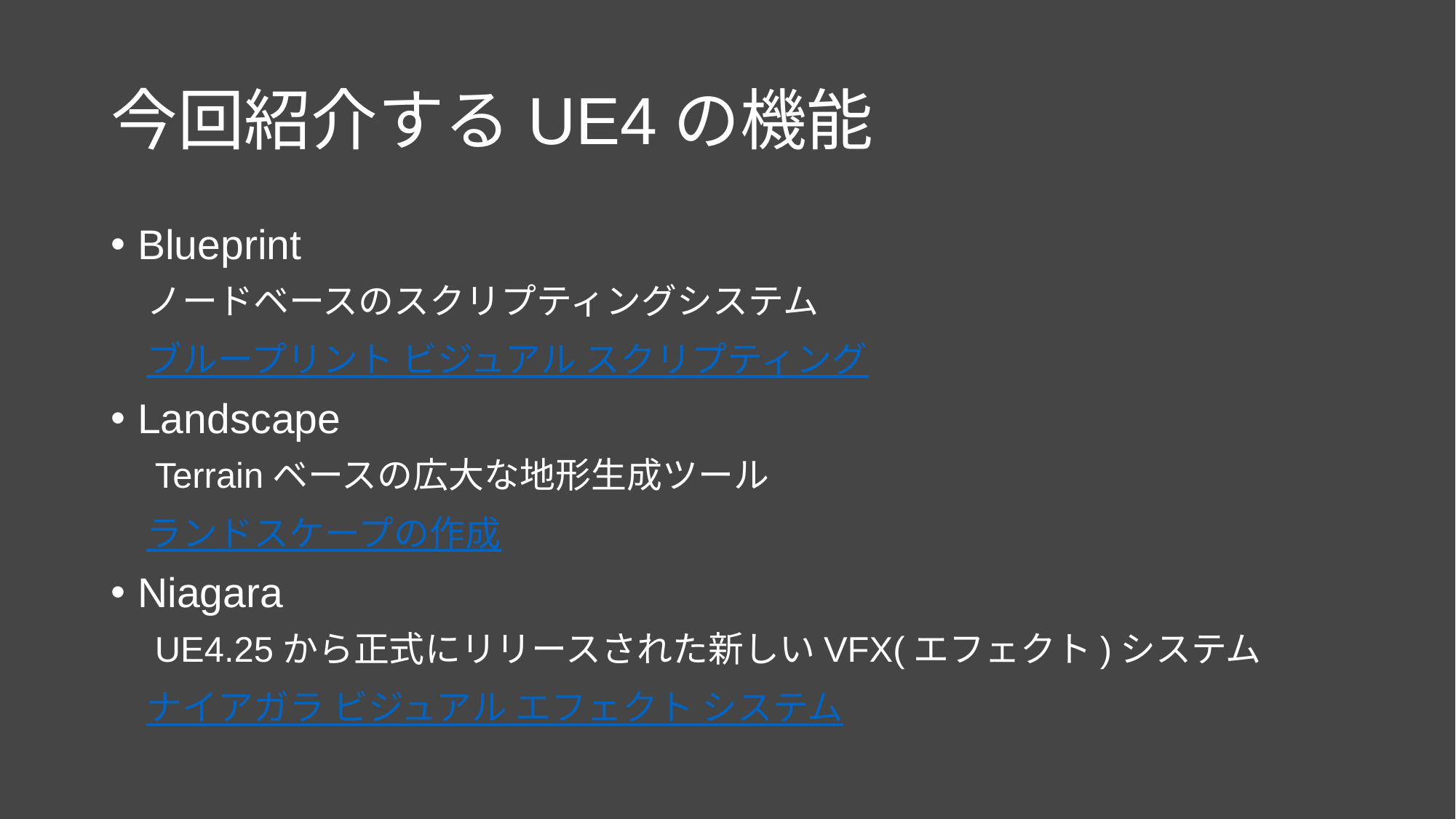

# 今回紹介するUE4の機能
Blueprint
　ノードベースのスクリプティングシステム
　ブループリント ビジュアル スクリプティング
Landscape
　Terrainベースの広大な地形生成ツール
　ランドスケープの作成
Niagara
　UE4.25から正式にリリースされた新しいVFX(エフェクト)システム
　ナイアガラ ビジュアル エフェクト システム